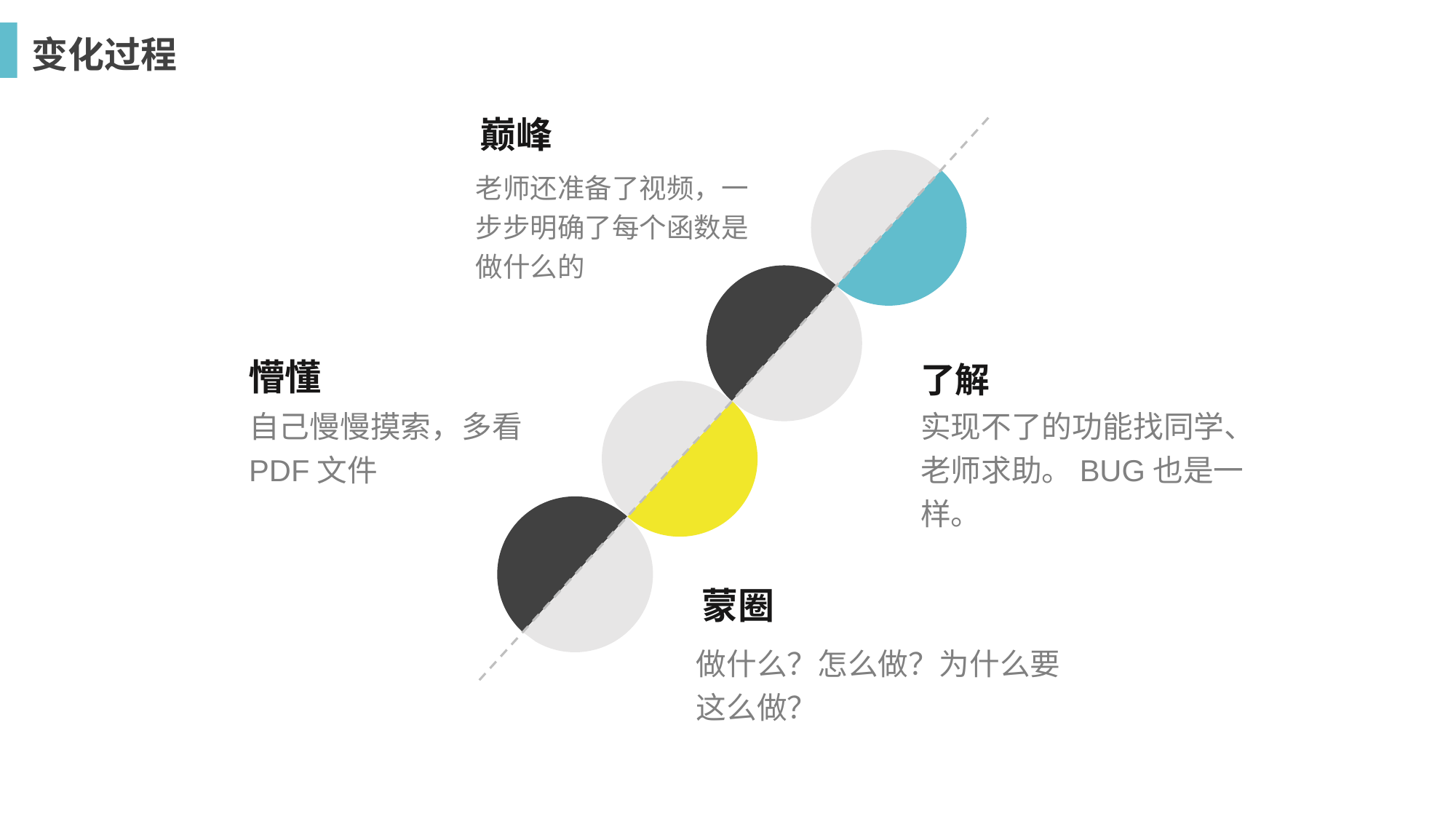

变化过程
巅峰

老师还准备了视频，一步步明确了每个函数是做什么的
懵懂
了解
自己慢慢摸索，多看PDF文件
实现不了的功能找同学、老师求助。BUG也是一样。
蒙圈
做什么？怎么做？为什么要这么做？